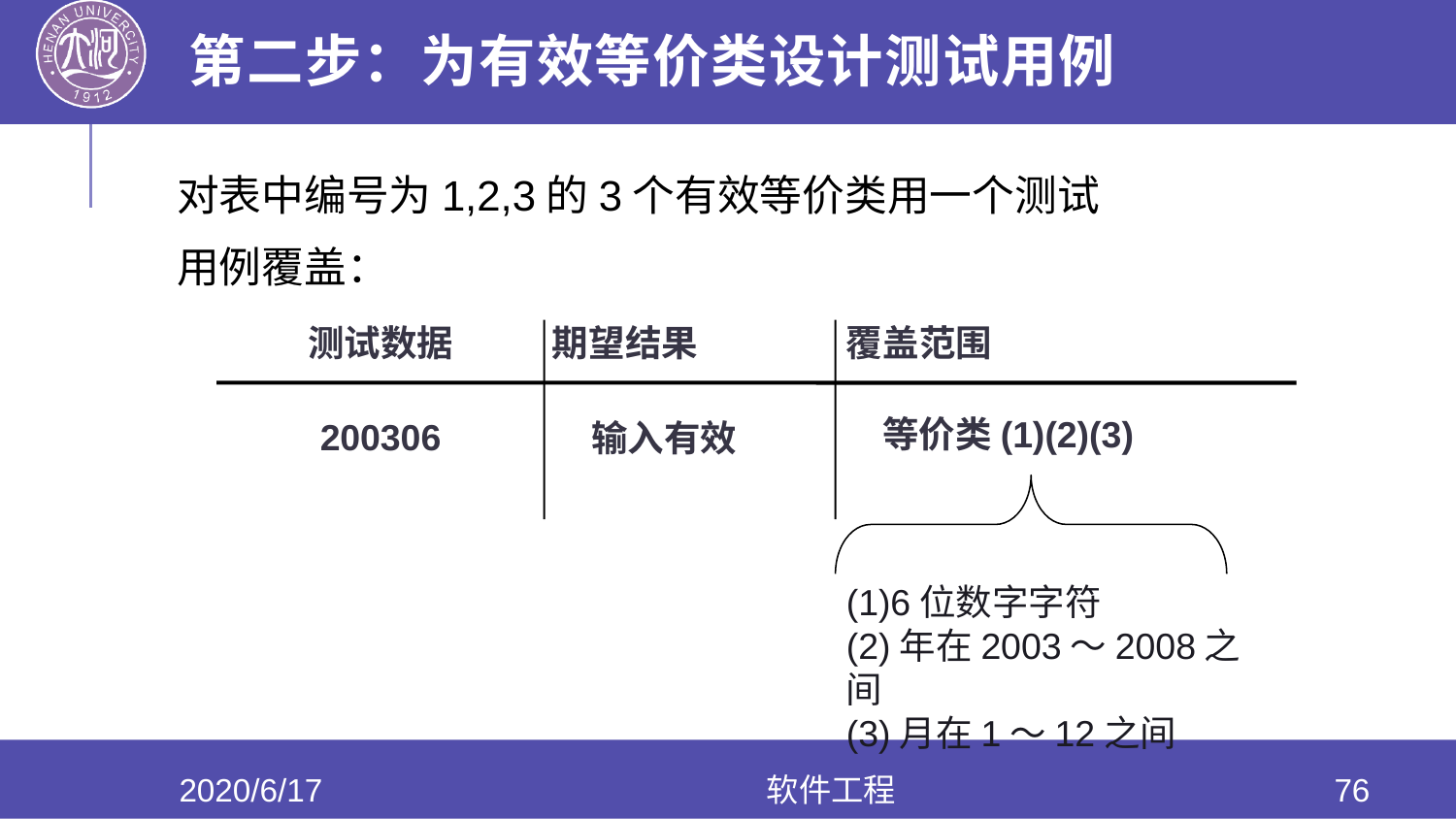

# 第二步：为有效等价类设计测试用例
对表中编号为1,2,3的3个有效等价类用一个测试
用例覆盖：
        测试数据            期望结果                  覆盖范围

等价类(1)(2)(3)
200306
输入有效
(1)6位数字字符
(2)年在2003～2008之间
(3)月在1～12之间
2020/6/17
软件工程
76